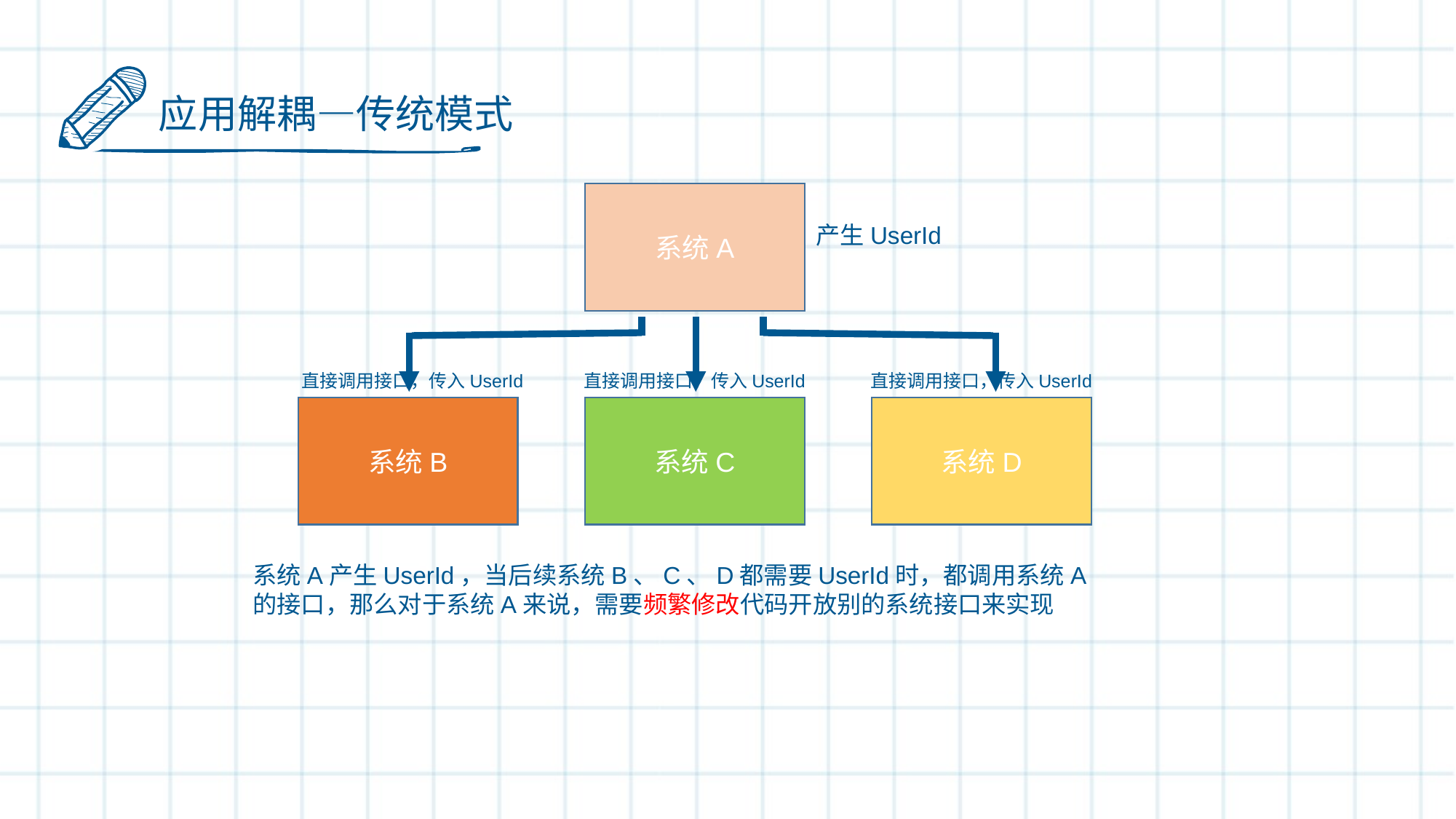

应用解耦—传统模式

系统A
产生UserId
直接调用接口，传入UserId
直接调用接口，传入UserId
直接调用接口，传入UserId
系统B
系统C
系统D
系统A产生UserId，当后续系统B、C、D都需要UserId时，都调用系统A的接口，那么对于系统A来说，需要频繁修改代码开放别的系统接口来实现